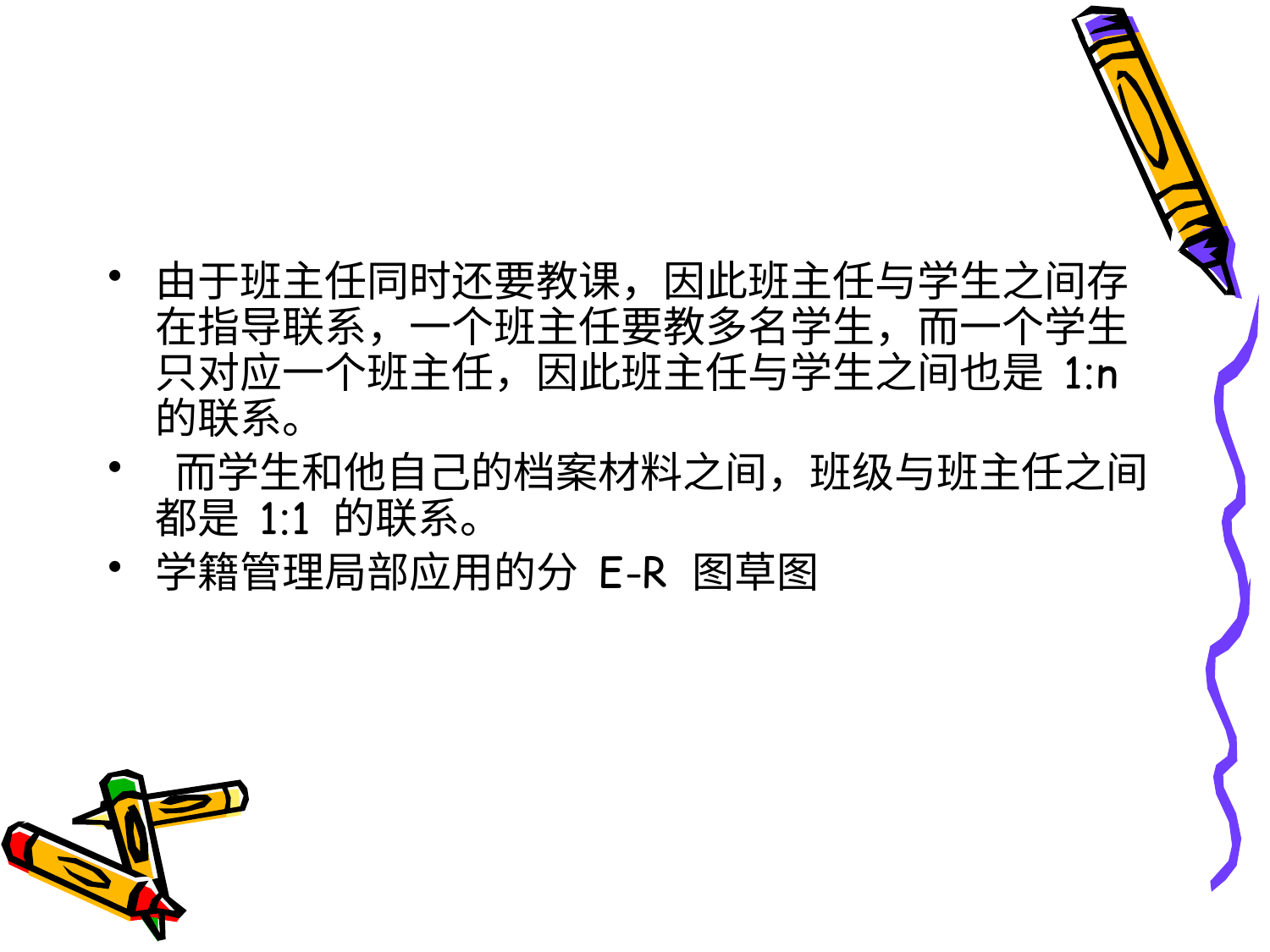

#
由于班主任同时还要教课，因此班主任与学生之间存在指导联系，一个班主任要教多名学生，而一个学生只对应一个班主任，因此班主任与学生之间也是 1:n 的联系。
 而学生和他自己的档案材料之间，班级与班主任之间都是 1:1 的联系。
学籍管理局部应用的分 E-R 图草图